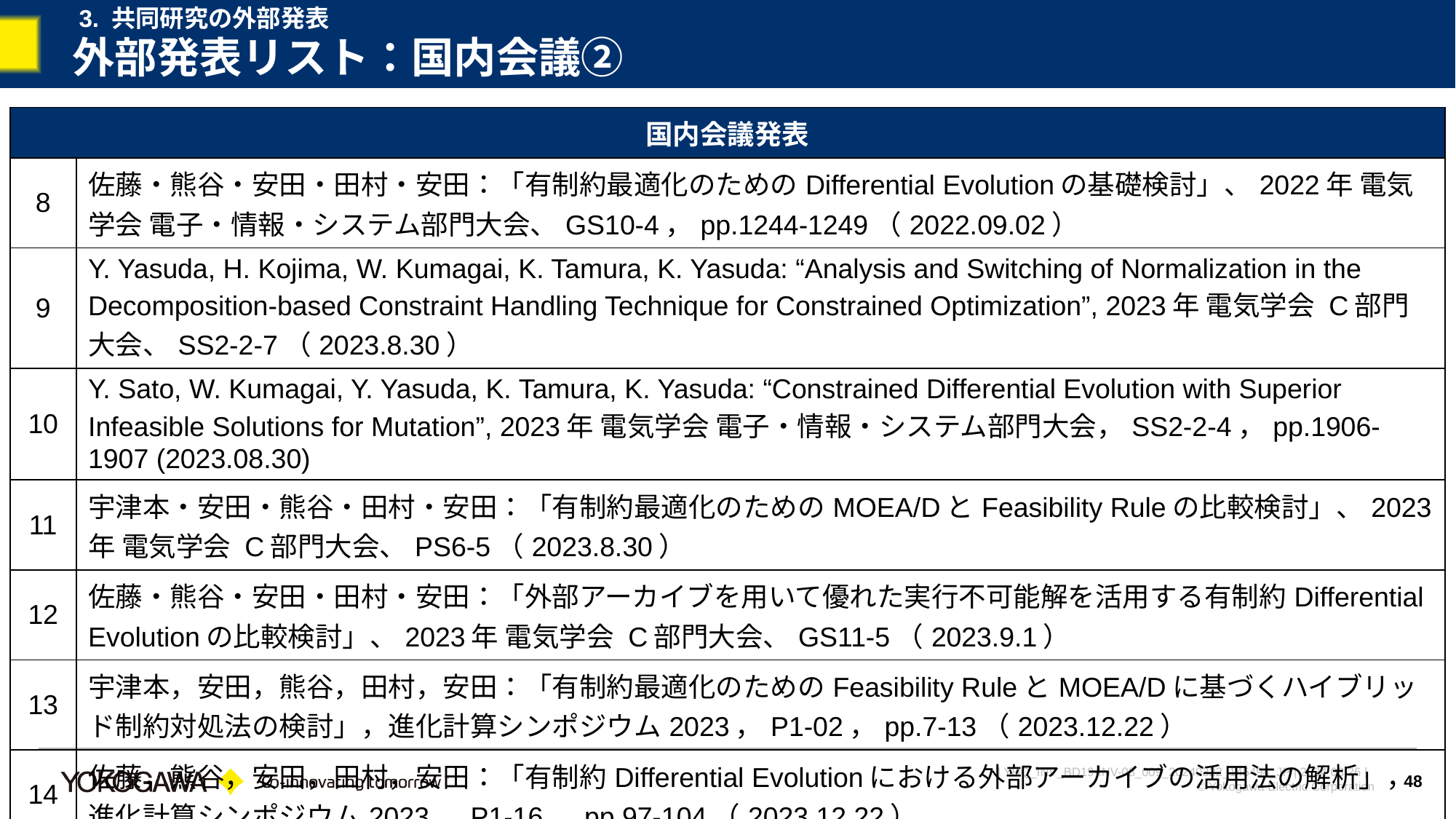

3. 共同研究の外部発表
# 外部発表リスト：国内会議②
| 国内会議発表 |  |
| --- | --- |
| 8 | 佐藤・熊谷・安田・田村・安田：「有制約最適化のためのDifferential Evolutionの基礎検討」、2022年 電気学会 電子・情報・システム部門大会、GS10-4，pp.1244-1249（2022.09.02） |
| 9 | Y. Yasuda, H. Kojima, W. Kumagai, K. Tamura, K. Yasuda: “Analysis and Switching of Normalization in the Decomposition-based Constraint Handling Technique for Constrained Optimization”, 2023年 電気学会 C部門大会、SS2-2-7（2023.8.30） |
| 10 | Y. Sato, W. Kumagai, Y. Yasuda, K. Tamura, K. Yasuda: “Constrained Differential Evolution with Superior Infeasible Solutions for Mutation”, 2023年 電気学会 電子・情報・システム部門大会，SS2-2-4，pp.1906-1907 (2023.08.30) |
| 11 | 宇津本・安田・熊谷・田村・安田：「有制約最適化のためのMOEA/DとFeasibility Ruleの比較検討」、2023年 電気学会 C部門大会、PS6-5（2023.8.30） |
| 12 | 佐藤・熊谷・安田・田村・安田：「外部アーカイブを用いて優れた実行不可能解を活用する有制約Differential Evolutionの比較検討」、2023年 電気学会 C部門大会、GS11-5（2023.9.1） |
| 13 | 宇津本，安田，熊谷，田村，安田：「有制約最適化のためのFeasibility RuleとMOEA/Dに基づくハイブリッド制約対処法の検討」，進化計算シンポジウム2023，P1-02，pp.7-13（2023.12.22） |
| 14 | 佐藤，熊谷，安田，田村，安田：「有制約Differential Evolutionにおける外部アーカイブの活用法の解析」，進化計算シンポジウム2023，P1-16，pp.97-104（2023.12.22） |
48